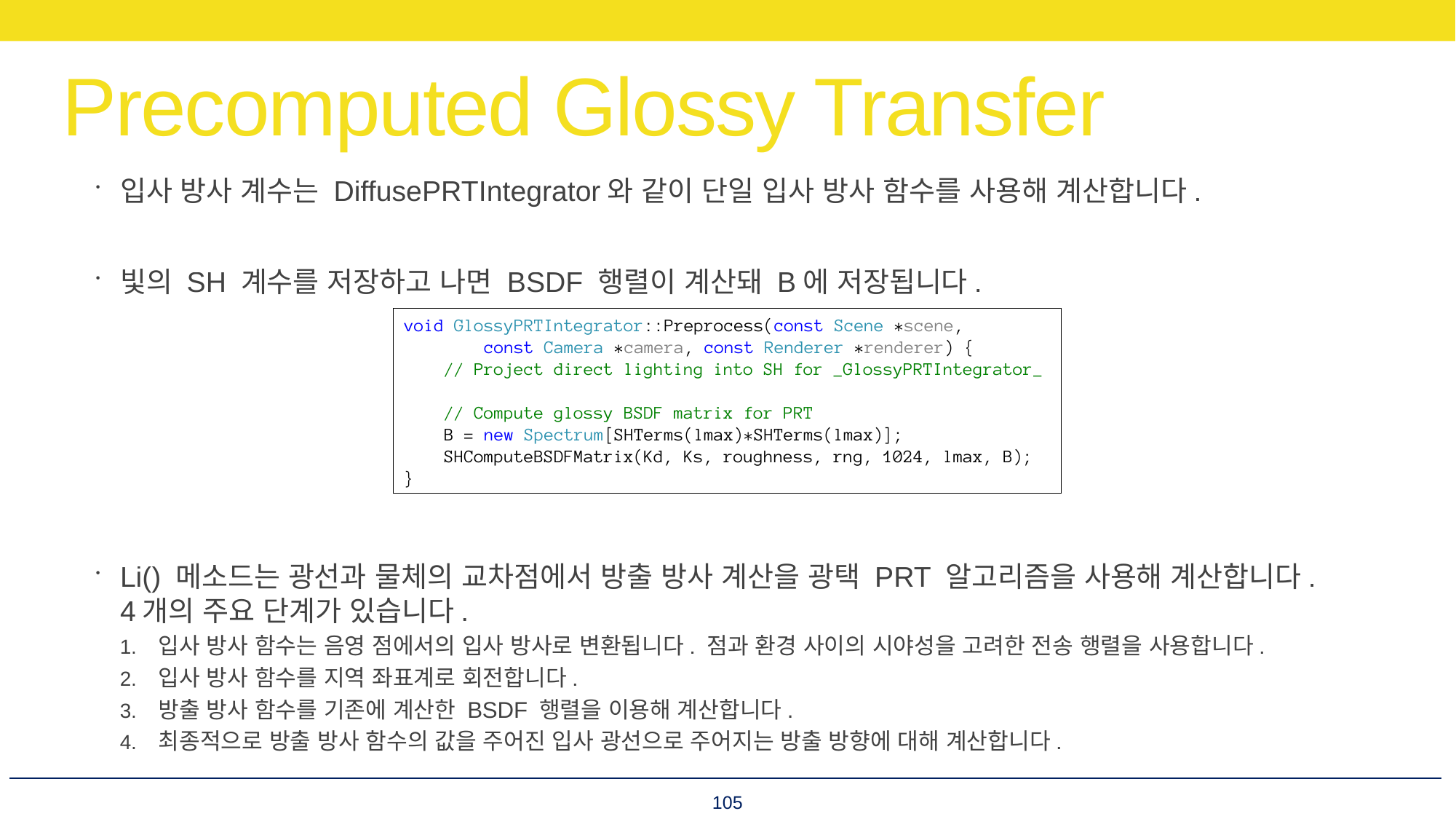

# Precomputed Glossy Transfer
입사 방사 계수는 DiffusePRTIntegrator와 같이 단일 입사 방사 함수를 사용해 계산합니다.

빛의 SH 계수를 저장하고 나면 BSDF 행렬이 계산돼 B에 저장됩니다.

Li() 메소드는 광선과 물체의 교차점에서 방출 방사 계산을 광택 PRT 알고리즘을 사용해 계산합니다.
4개의 주요 단계가 있습니다.
입사 방사 함수는 음영 점에서의 입사 방사로 변환됩니다. 점과 환경 사이의 시야성을 고려한 전송 행렬을 사용합니다.
입사 방사 함수를 지역 좌표계로 회전합니다.
방출 방사 함수를 기존에 계산한 BSDF 행렬을 이용해 계산합니다.
최종적으로 방출 방사 함수의 값을 주어진 입사 광선으로 주어지는 방출 방향에 대해 계산합니다.

void GlossyPRTIntegrator::Preprocess(const Scene *scene,
        const Camera *camera, const Renderer *renderer) {
    // Project direct lighting into SH for _GlossyPRTIntegrator_

    // Compute glossy BSDF matrix for PRT
    B = new Spectrum[SHTerms(lmax)*SHTerms(lmax)];
    SHComputeBSDFMatrix(Kd, Ks, roughness, rng, 1024, lmax, B);
}
105